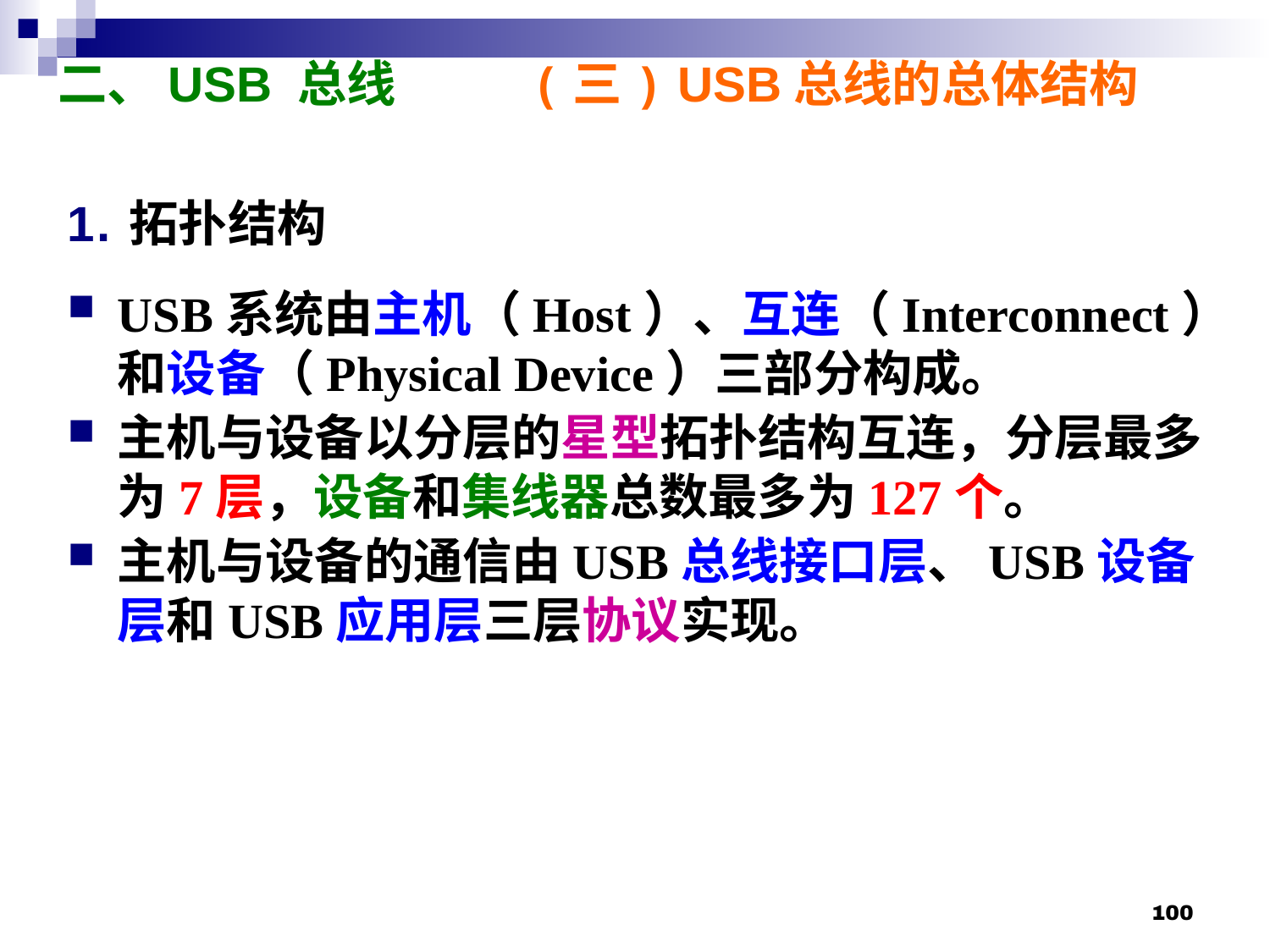

# 二、USB 总线           (三) USB总线的总体结构
拓扑结构
USB系统由主机（Host）、互连（Interconnect）和设备（Physical Device）三部分构成。
主机与设备以分层的星型拓扑结构互连，分层最多为7层，设备和集线器总数最多为127个。
主机与设备的通信由USB总线接口层、USB设备层和USB应用层三层协议实现。
100